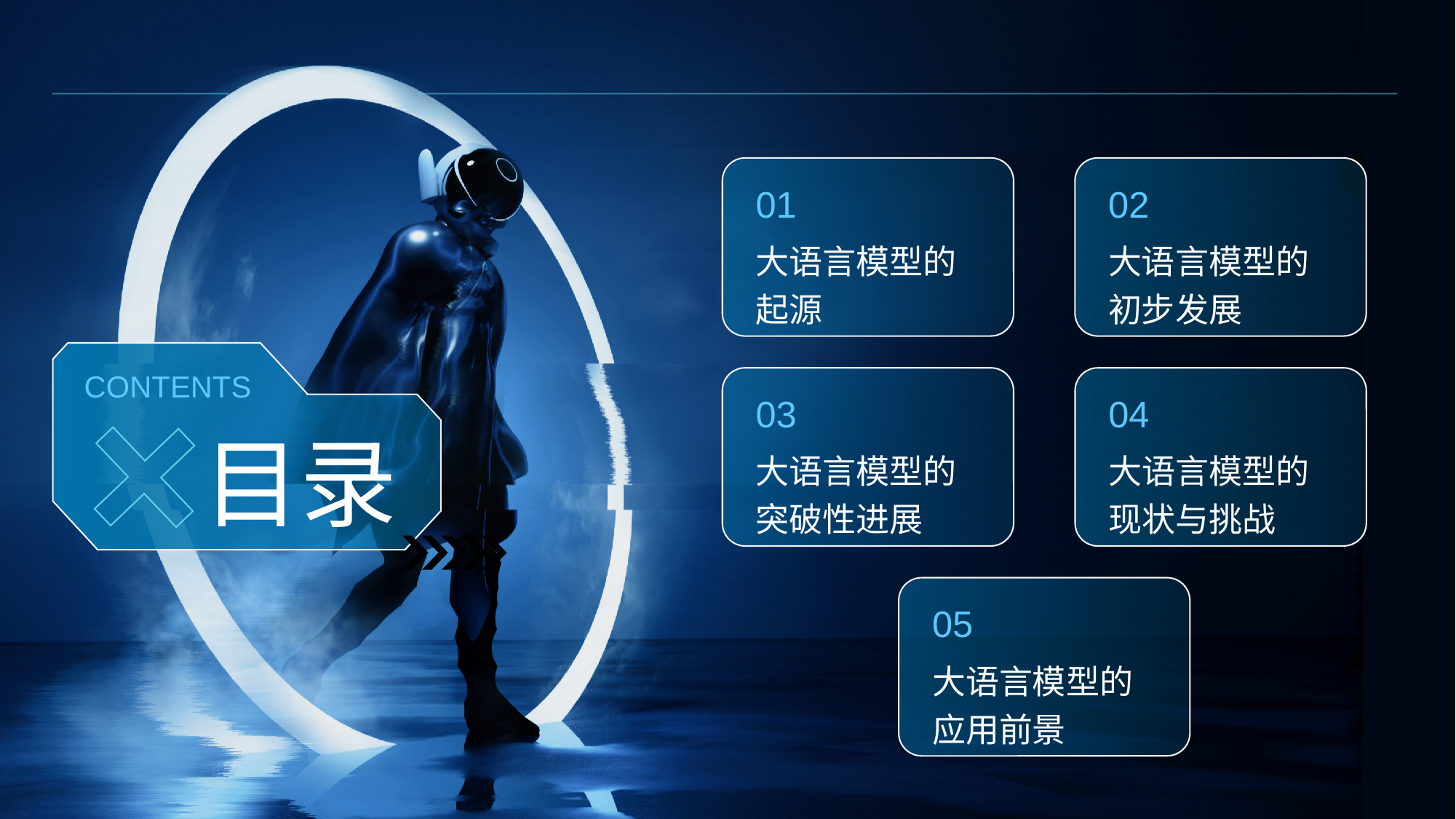

01
02
大语言模型的起源
大语言模型的初步发展
CONTENTS

03
04
目录
大语言模型的突破性进展
大语言模型的现状与挑战

05
大语言模型的应用前景